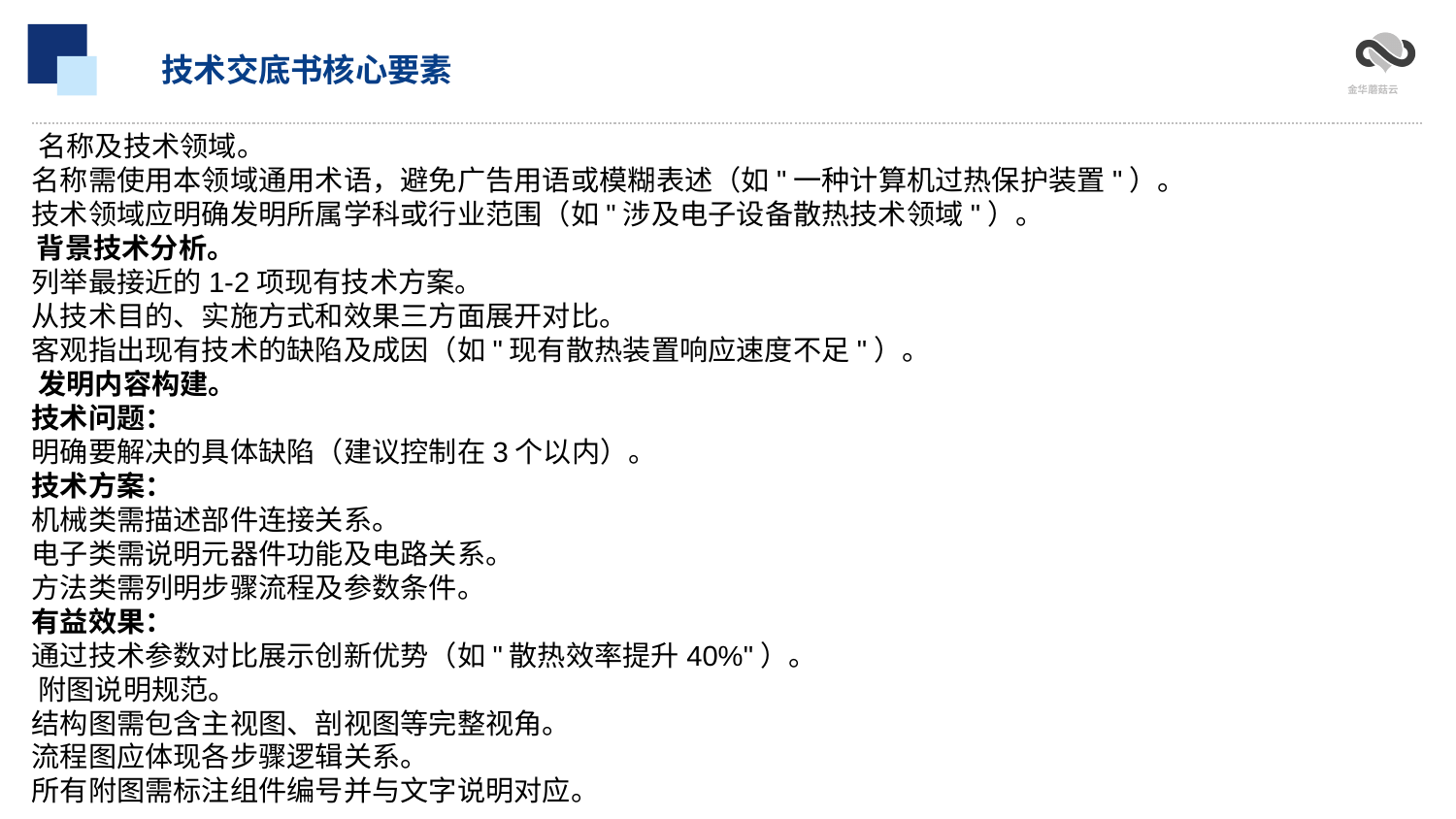

技术交底书核心要素
‌名称及技术领域‌。
名称需使用本领域通用术语，避免广告用语或模糊表述（如"一种计算机过热保护装置"）。
技术领域应明确发明所属学科或行业范围（如"涉及电子设备散热技术领域"）。
‌背景技术分析‌。
列举最接近的1-2项现有技术方案。
从技术目的、实施方式和效果三方面展开对比。
客观指出现有技术的缺陷及成因（如"现有散热装置响应速度不足"）。‌
‌发明内容构建‌。
技术问题：
明确要解决的具体缺陷（建议控制在3个以内）。
技术方案：
机械类需描述部件连接关系。
电子类需说明元器件功能及电路关系。
方法类需列明步骤流程及参数条件。‌‌
有益效果：
通过技术参数对比展示创新优势（如"散热效率提升40%"）。
‌附图说明规范‌。
结构图需包含主视图、剖视图等完整视角。
流程图应体现各步骤逻辑关系。
所有附图需标注组件编号并与文字说明对应。